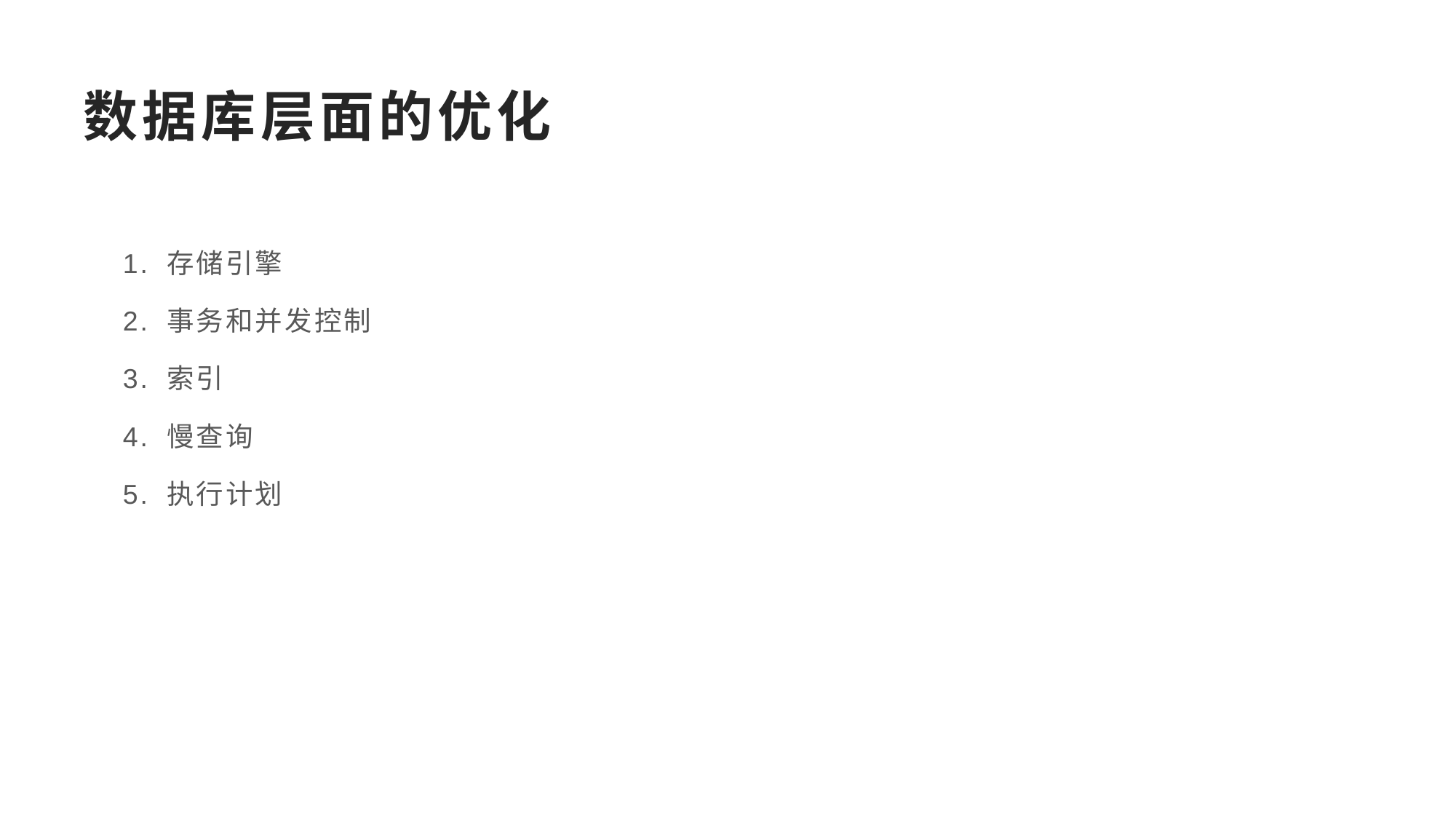

# 数据库层面的优化
1. 存储引擎
2. 事务和并发控制
3. 索引
4. 慢查询
5. 执行计划